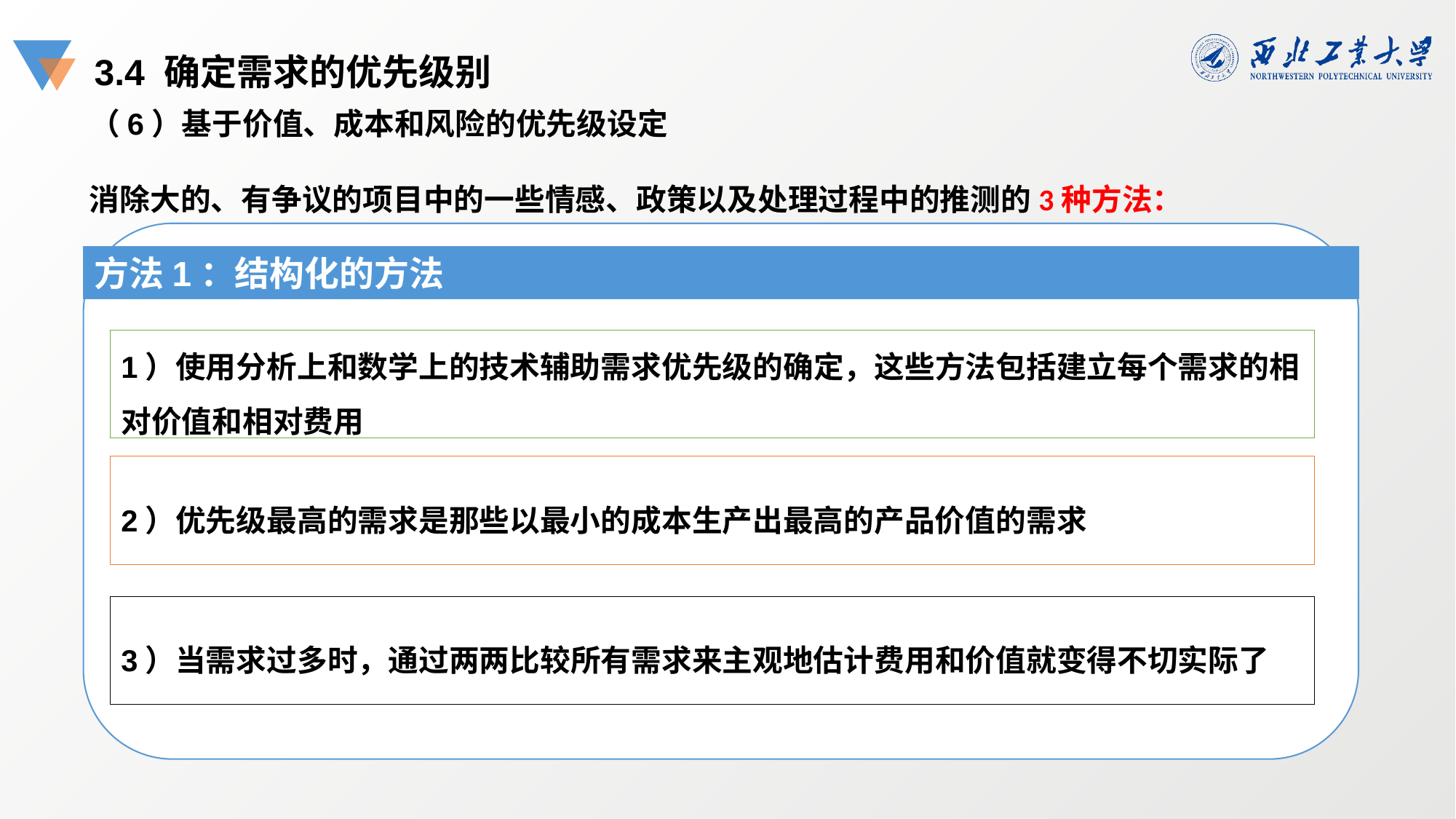

3.4 确定需求的优先级别
（6）基于价值、成本和风险的优先级设定
消除大的、有争议的项目中的一些情感、政策以及处理过程中的推测的3种方法：

方法1：结构化的方法
1）使用分析上和数学上的技术辅助需求优先级的确定，这些方法包括建立每个需求的相对价值和相对费用
2）优先级最高的需求是那些以最小的成本生产出最高的产品价值的需求
3）当需求过多时，通过两两比较所有需求来主观地估计费用和价值就变得不切实际了
57